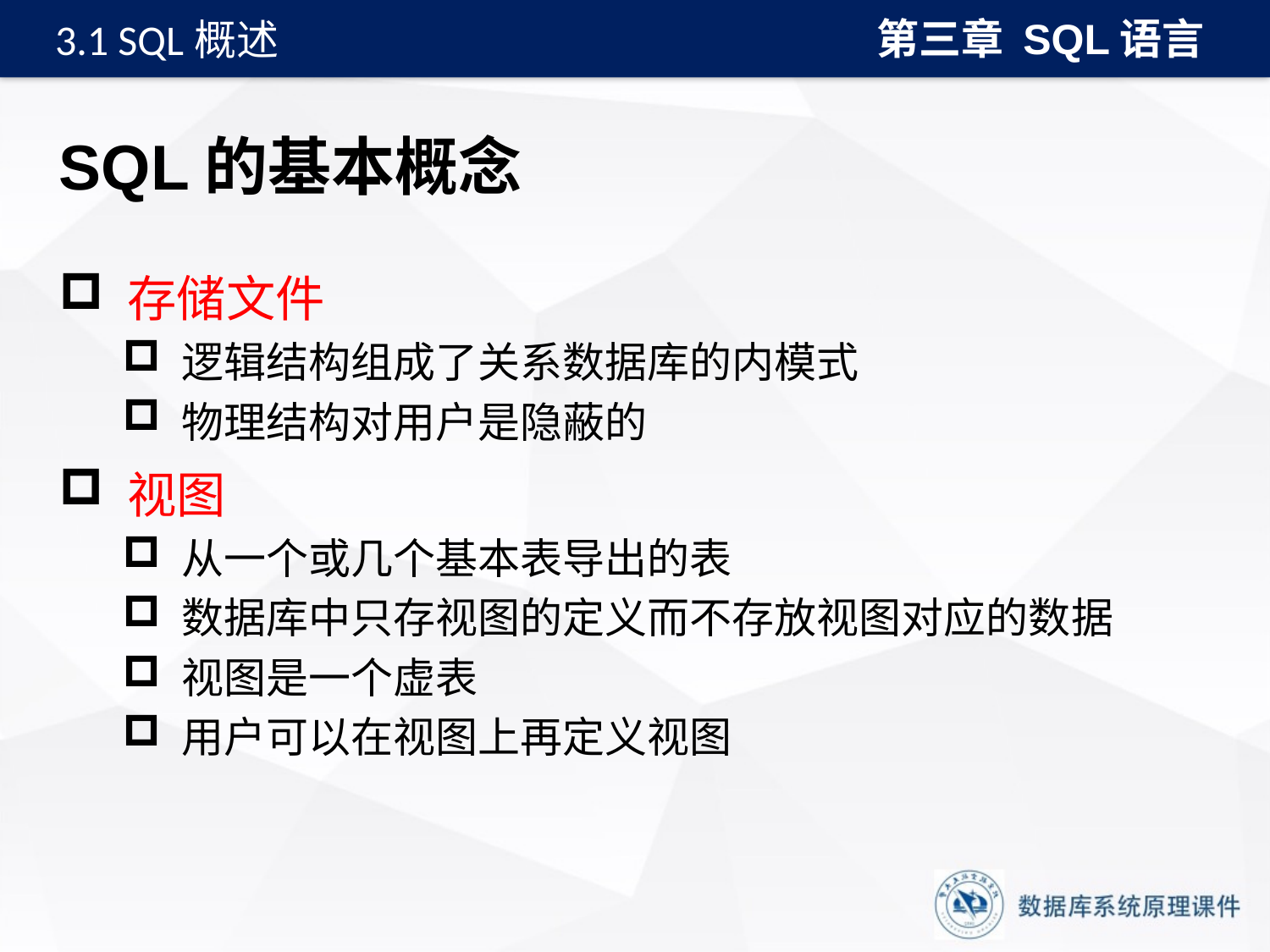

第三章 SQL语言
3.1 SQL概述
# SQL的基本概念
 存储文件
 逻辑结构组成了关系数据库的内模式
 物理结构对用户是隐蔽的
 视图
 从一个或几个基本表导出的表
 数据库中只存视图的定义而不存放视图对应的数据
 视图是一个虚表
 用户可以在视图上再定义视图